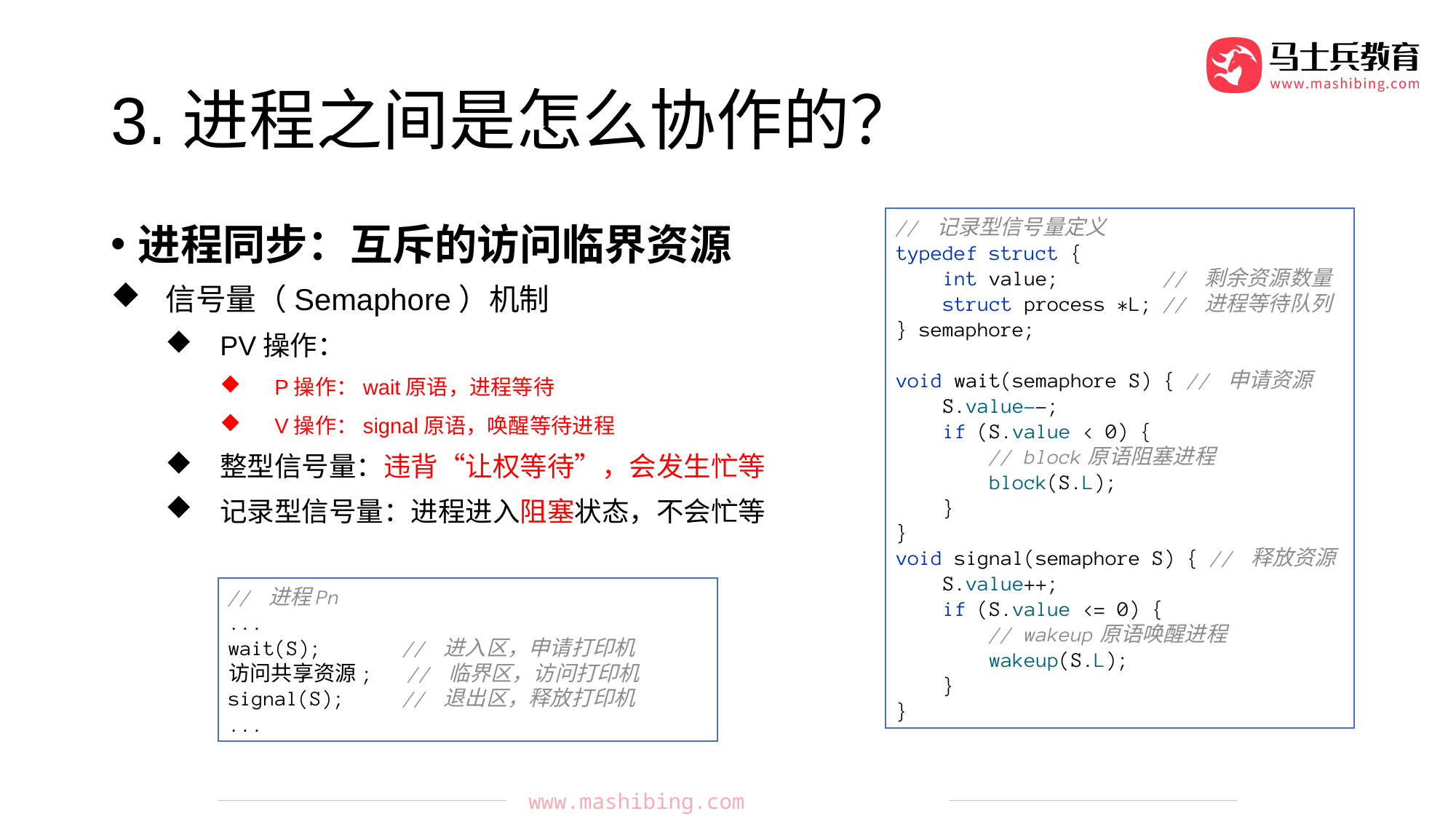

# 3.进程之间是怎么协作的？
// 记录型信号量定义
typedef struct {
    int value;         // 剩余资源数量
    struct process *L; // 进程等待队列
} semaphore;

void wait(semaphore S) { // 申请资源
    S.value--;
    if (S.value < 0) {
        // block原语阻塞进程
        block(S.L);
    }
}
void signal(semaphore S) { // 释放资源
    S.value++;
    if (S.value <= 0) {
        // wakeup原语唤醒进程
        wakeup(S.L);
    }
}
进程同步：互斥的访问临界资源
信号量（Semaphore）机制
PV操作：
P操作：wait原语，进程等待
V操作：signal原语，唤醒等待进程
整型信号量：违背“让权等待”，会发生忙等
记录型信号量：进程进入阻塞状态，不会忙等

// 进程Pn
...
wait(S);       // 进入区，申请打印机
访问共享资源;   // 临界区，访问打印机
signal(S);     // 退出区，释放打印机
...